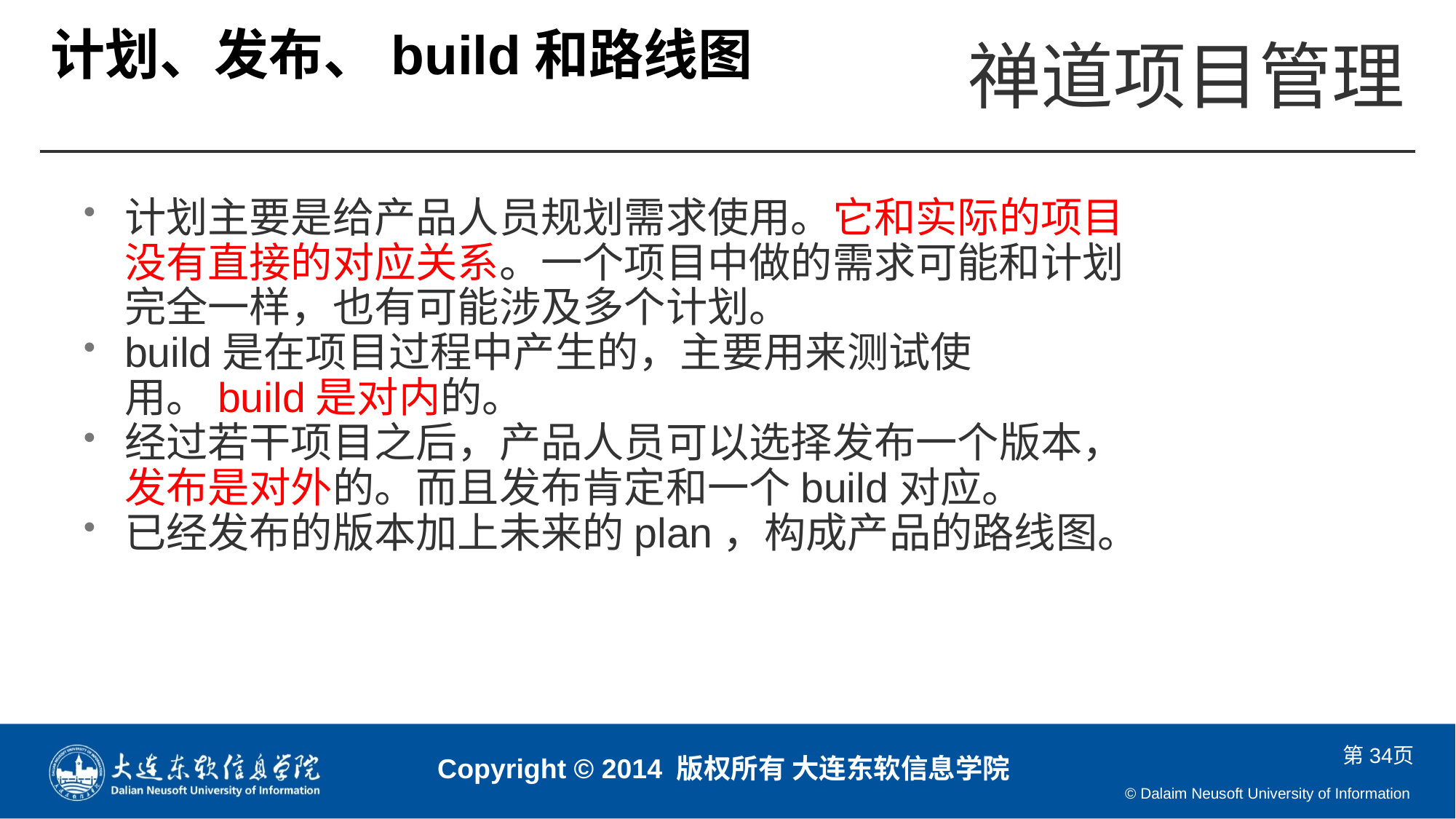

# 计划、发布、build和路线图

计划主要是给产品人员规划需求使用。它和实际的项目没有直接的对应关系。一个项目中做的需求可能和计划完全一样，也有可能涉及多个计划。
build是在项目过程中产生的，主要用来测试使用。build是对内的。
经过若干项目之后，产品人员可以选择发布一个版本，发布是对外的。而且发布肯定和一个build对应。
已经发布的版本加上未来的plan，构成产品的路线图。